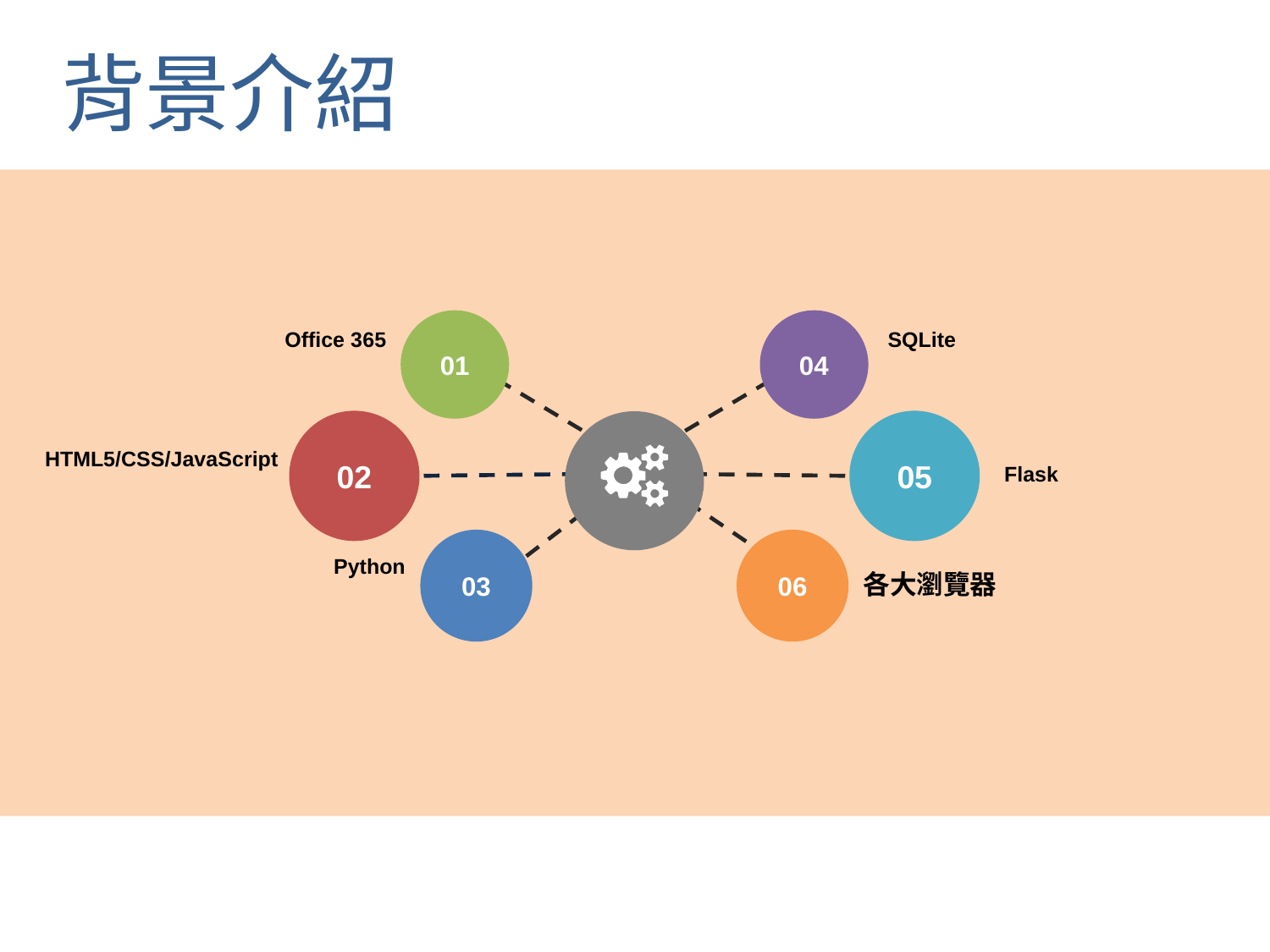

背景介紹

01
Office 365
04
SQLite
02
HTML5/CSS/JavaScript
05
Flask

03
Python
06
各大瀏覽器